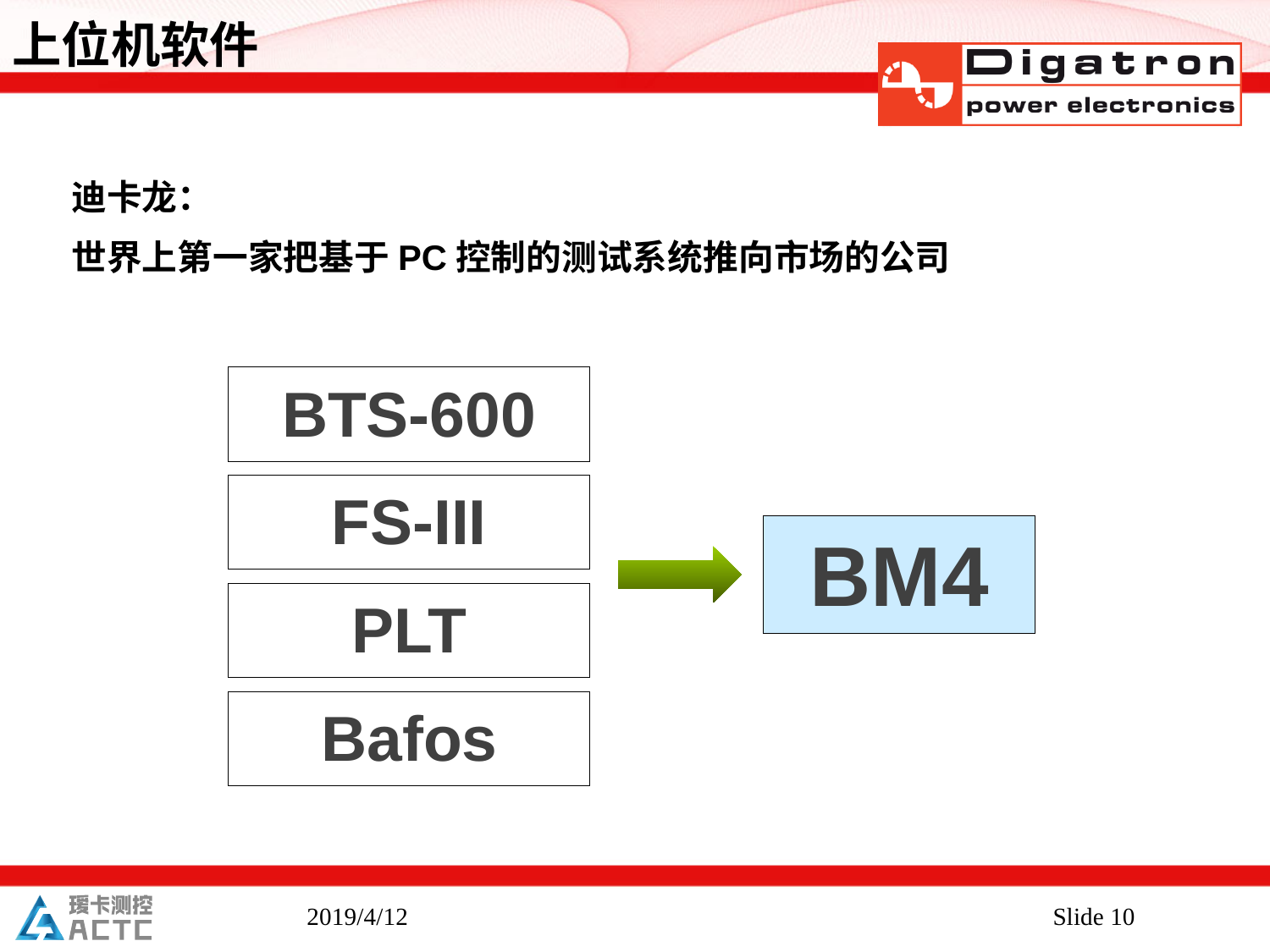

上位机软件
迪卡龙：
世界上第一家把基于PC控制的测试系统推向市场的公司
BTS-600
FS-III
BM4

PLT
Bafos
2019/4/12
Slide 10